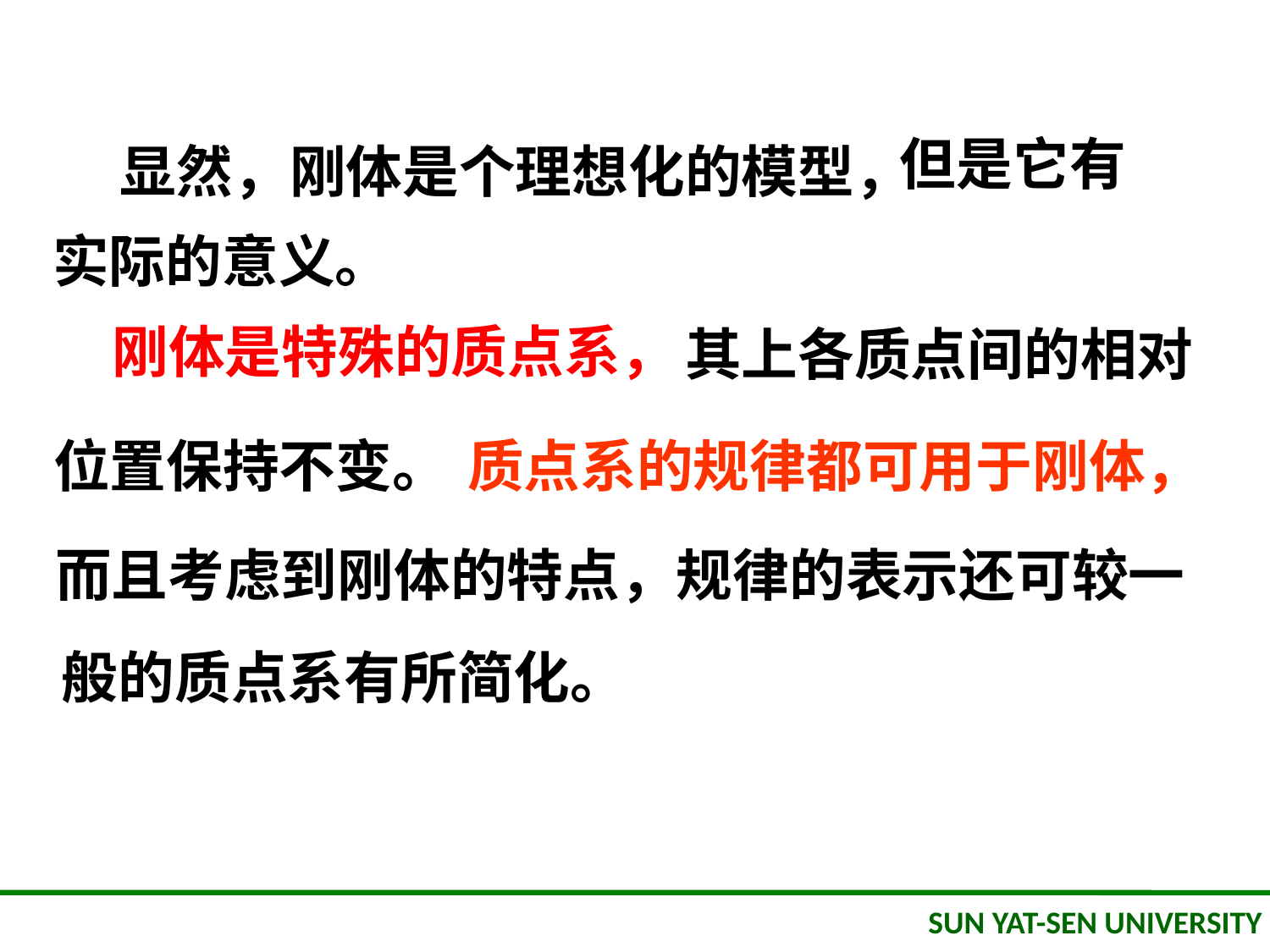

但是它有
    显然，刚体是个理想化的模型，
实际的意义。
刚体是特殊的质点系，
其上各质点间的相对
位置保持不变。
质点系的规律都可用于刚体，
而且考虑到刚体的特点，规律的表示还可较一
般的质点系有所简化。